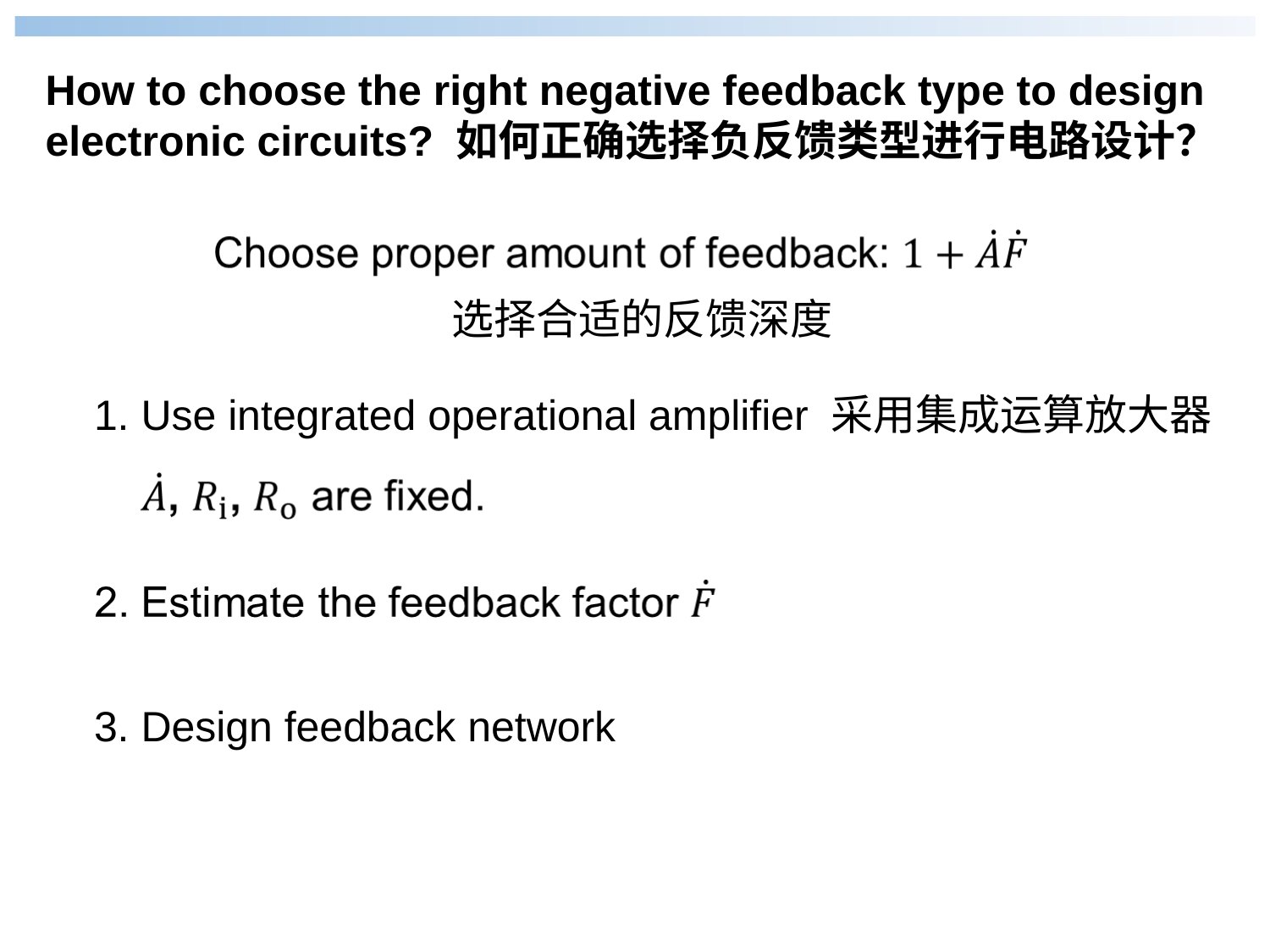

How to choose the right negative feedback type to design electronic circuits? 如何正确选择负反馈类型进行电路设计？

选择合适的反馈深度
1. Use integrated operational amplifier 采用集成运算放大器

3. Design feedback network